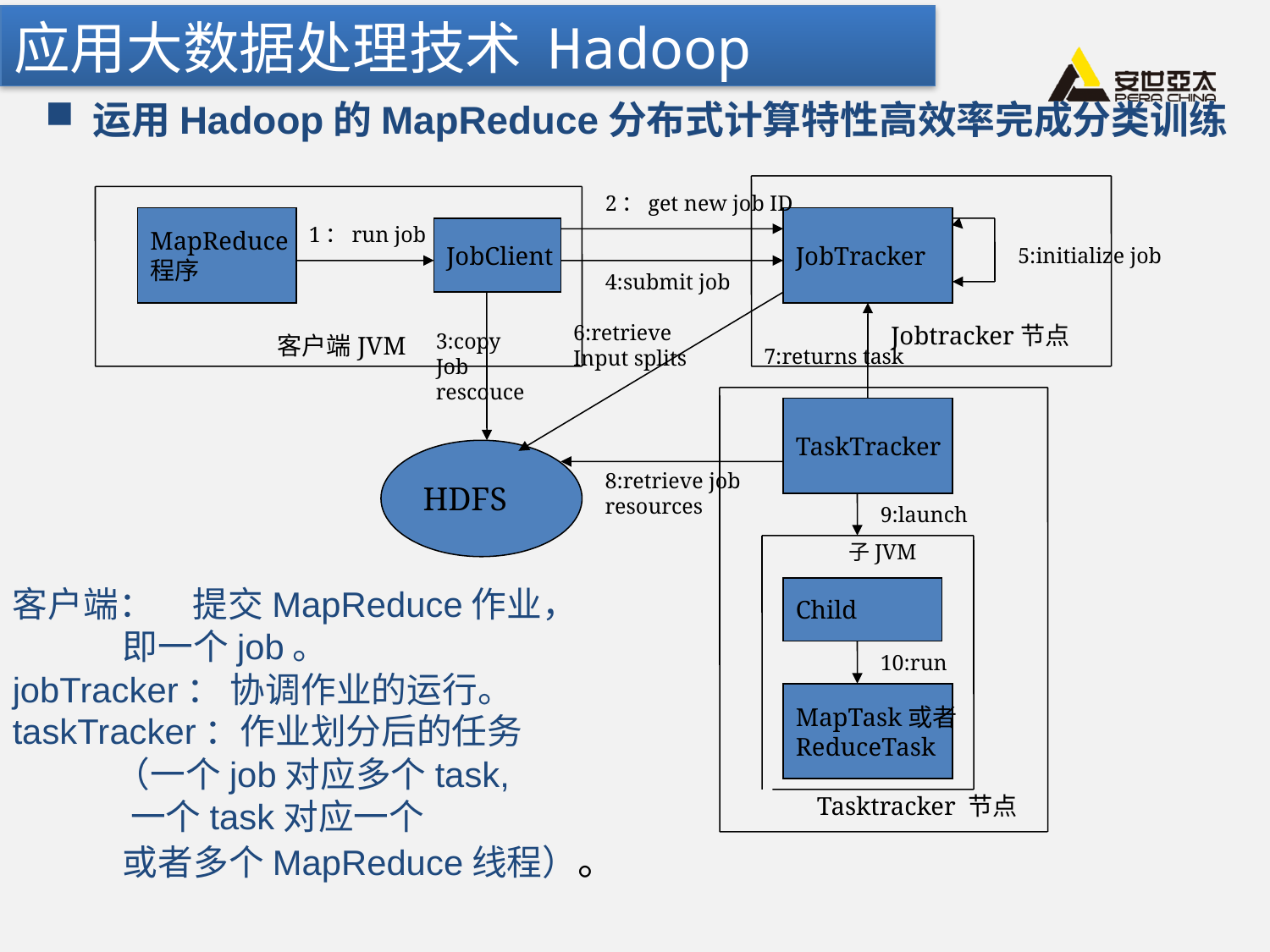

应用大数据处理技术 Hadoop
运用Hadoop的MapReduce分布式计算特性高效率完成分类训练

2：get new job ID
MapReduce
程序
JobTracker
1：run job
JobClient

5:initialize job

4:submit job

客户端JVM
6:retrieve
Input splits
Jobtracker节点
3:copy
Job
rescouce
7:returns task

TaskTracker
HDFS

8:retrieve job
resources

9:launch

子JVM

Child
客户端：     提交MapReduce作业，
             即一个job。
jobTracker： 协调作业的运行。
taskTracker：作业划分后的任务
            （一个job对应多个task,
              一个task对应一个
             或者多个MapReduce线程）。

10:run
MapTask或者
ReduceTask

Tasktracker 节点